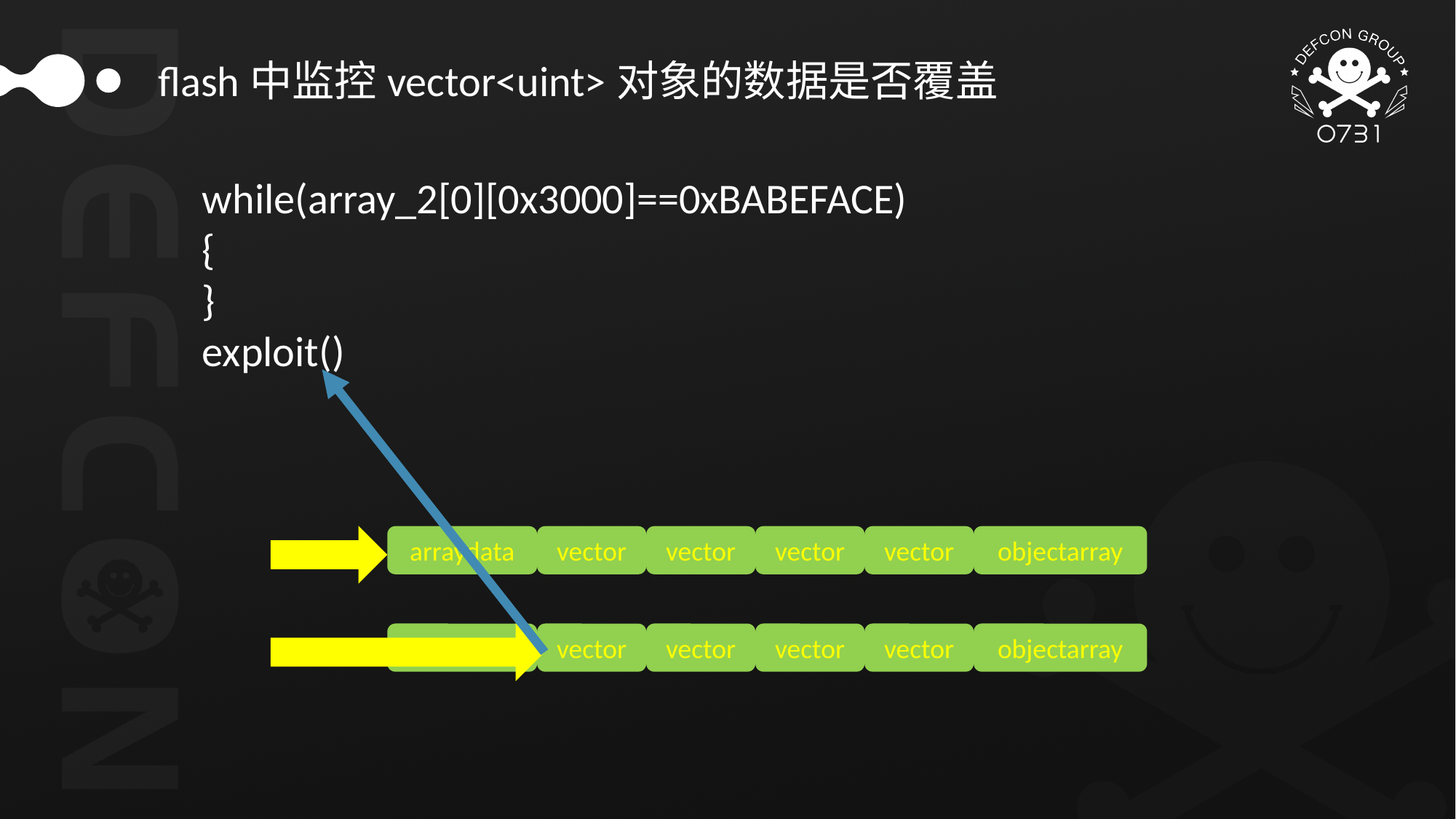

flash中监控vector<uint>对象的数据是否覆盖

while(array_2[0][0x3000]==0xBABEFACE)
{
}
exploit()

arraydata
vector
vector
vector
vector
objectarray

arraydata
vector
vector
vector
vector
objectarray